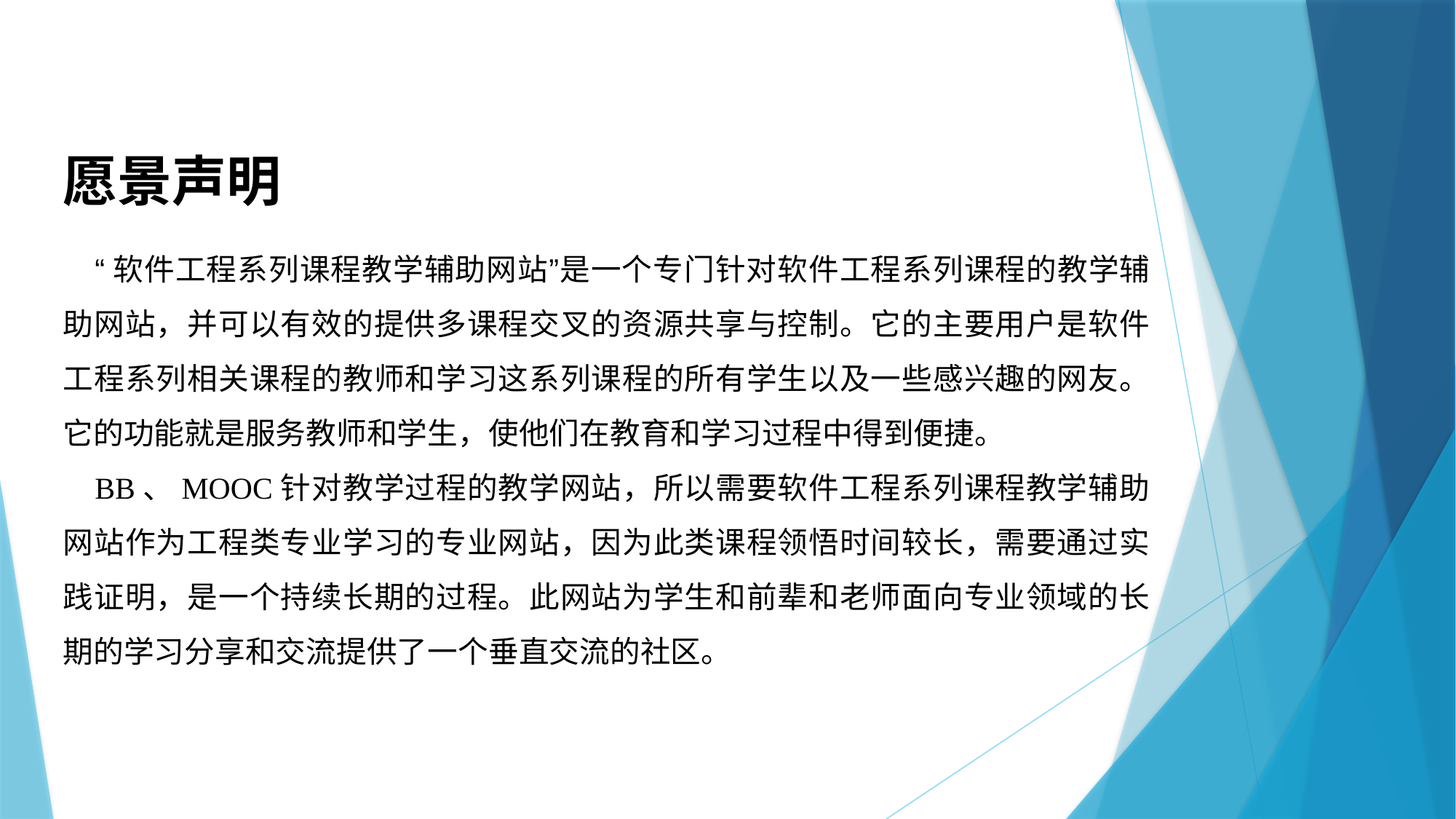

愿景声明
“软件工程系列课程教学辅助网站”是一个专门针对软件工程系列课程的教学辅助网站，并可以有效的提供多课程交叉的资源共享与控制。它的主要用户是软件工程系列相关课程的教师和学习这系列课程的所有学生以及一些感兴趣的网友。它的功能就是服务教师和学生，使他们在教育和学习过程中得到便捷。
BB、MOOC针对教学过程的教学网站，所以需要软件工程系列课程教学辅助网站作为工程类专业学习的专业网站，因为此类课程领悟时间较长，需要通过实践证明，是一个持续长期的过程。此网站为学生和前辈和老师面向专业领域的长期的学习分享和交流提供了一个垂直交流的社区。